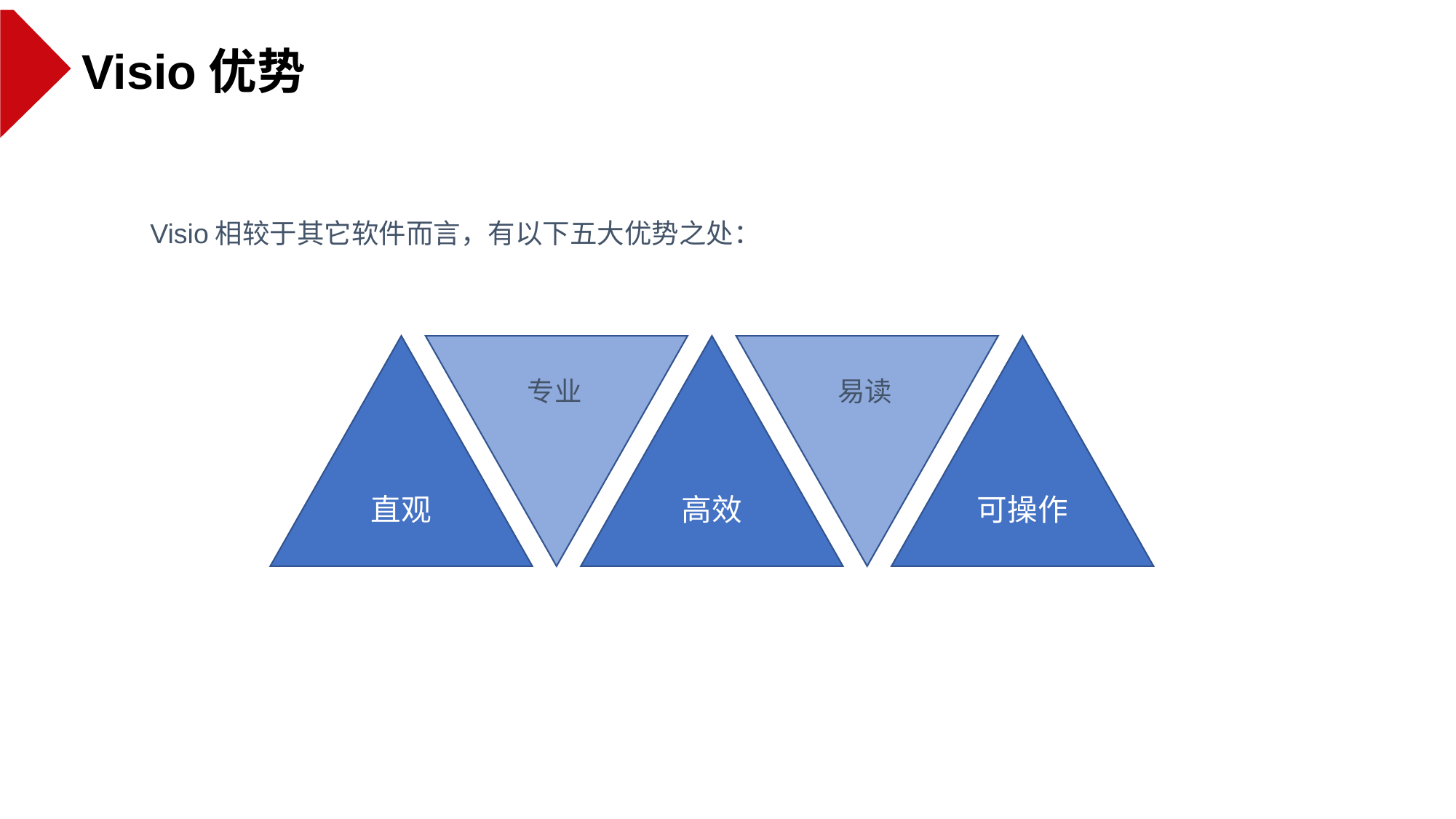

Visio优势
       Visio相较于其它软件而言，有以下五大优势之处：
直观

专业
高效

易读
可操作